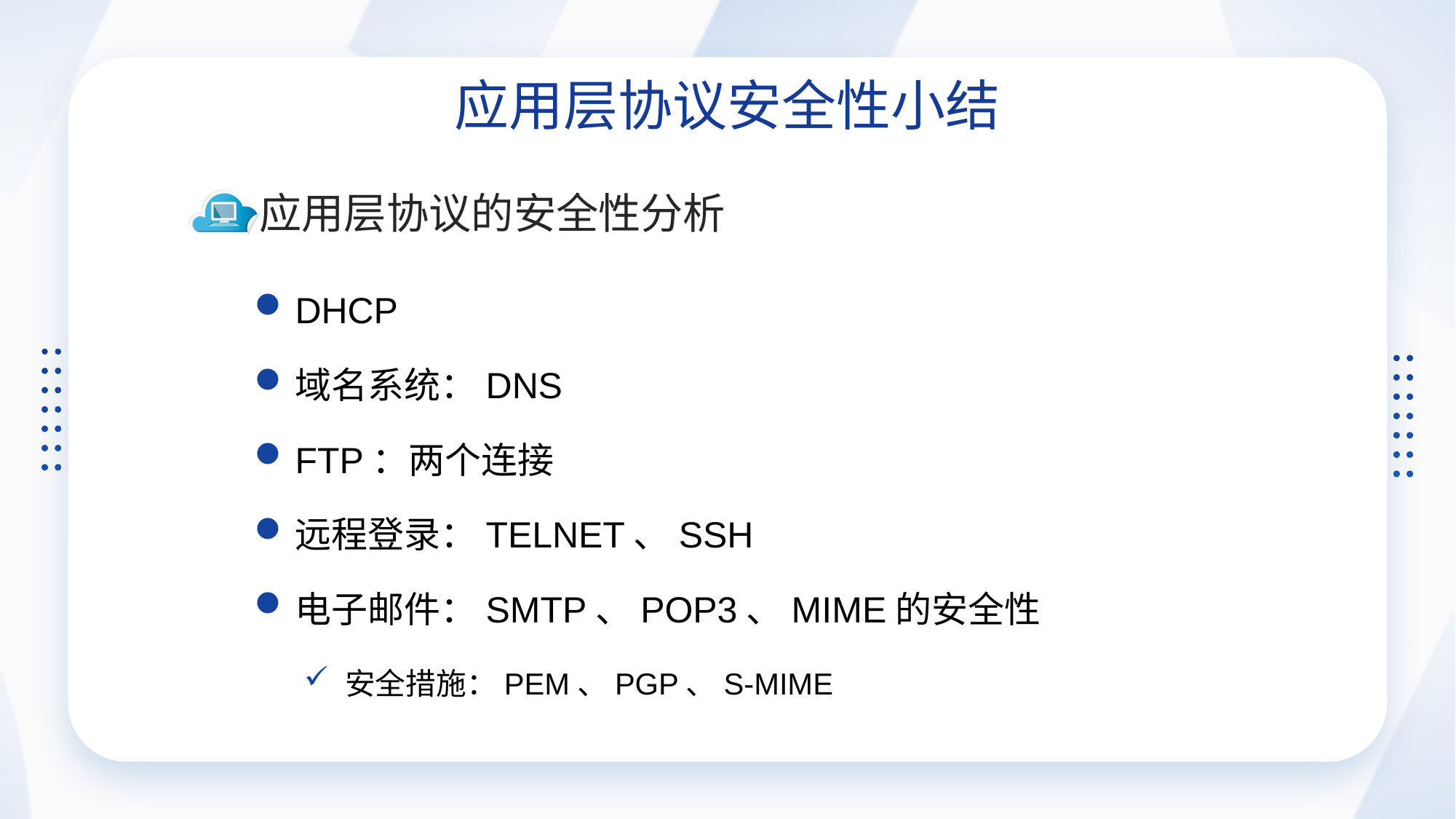

应用层协议安全性小结
应用层协议的安全性分析
DHCP
域名系统：DNS
FTP：两个连接
远程登录：TELNET、SSH
电子邮件：SMTP、POP3、MIME的安全性
安全措施：PEM、PGP、S-MIME